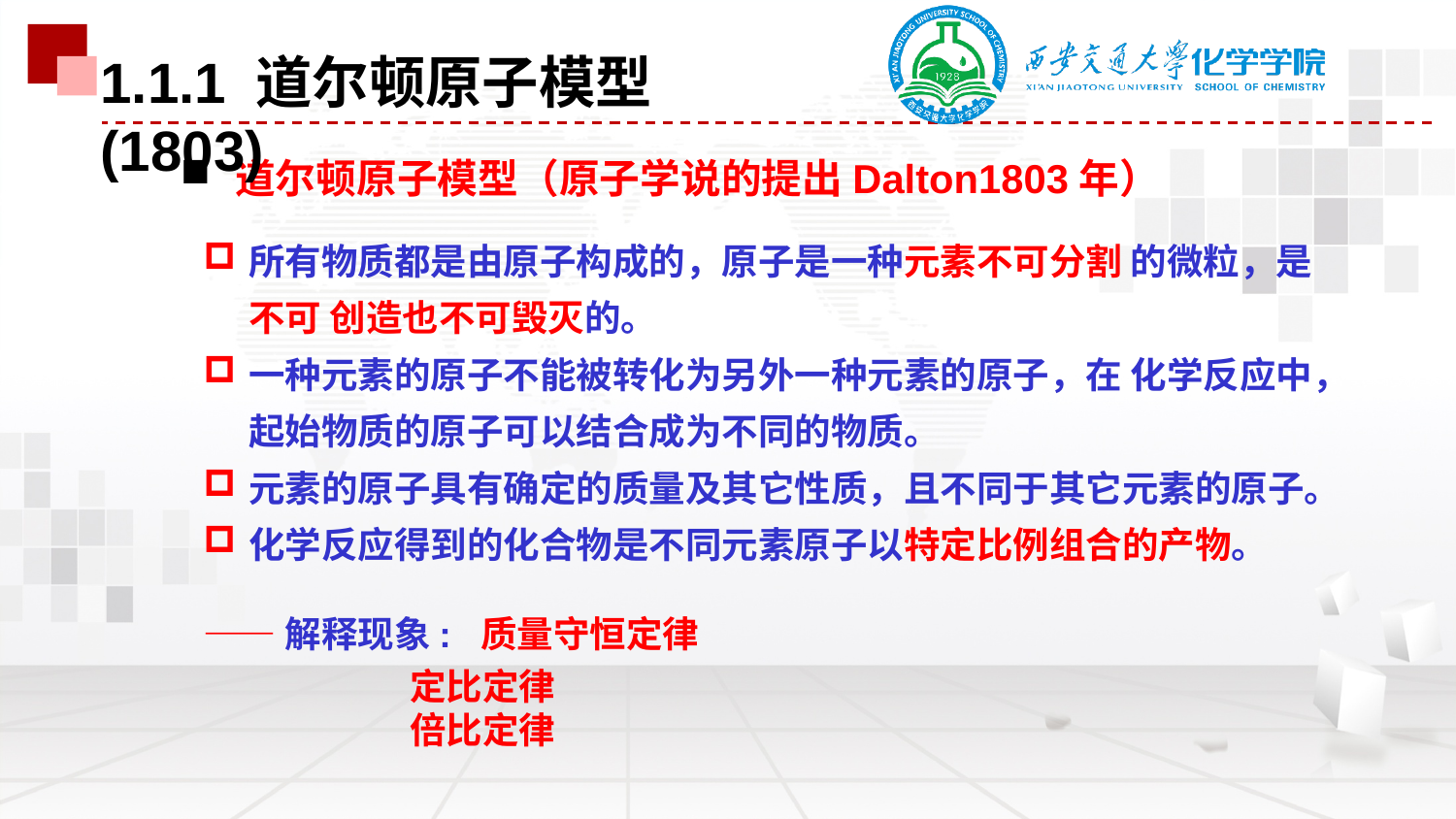

1.1.1 道尔顿原子模型(1803)
道尔顿原子模型（原子学说的提出Dalton1803年）
所有物质都是由原子构成的，原子是一种元素不可分割 的微粒，是不可 创造也不可毁灭的。
一种元素的原子不能被转化为另外一种元素的原子，在 化学反应中，起始物质的原子可以结合成为不同的物质。
元素的原子具有确定的质量及其它性质，且不同于其它元素的原子。
化学反应得到的化合物是不同元素原子以特定比例组合的产物。
——解释现象:  质量守恒定律
                        定比定律
                        倍比定律